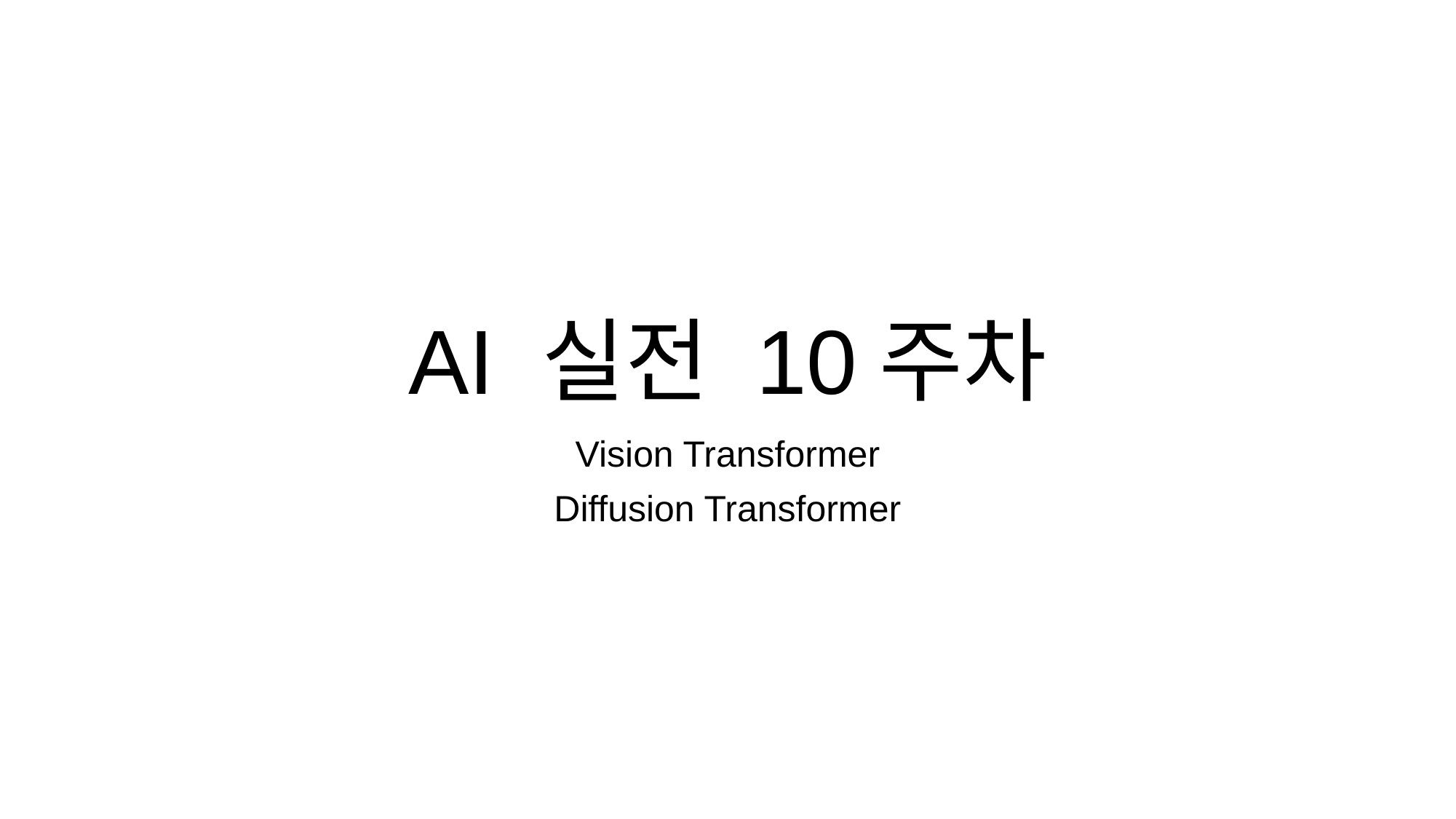

# AI 실전 10주차
Vision Transformer
Diffusion Transformer